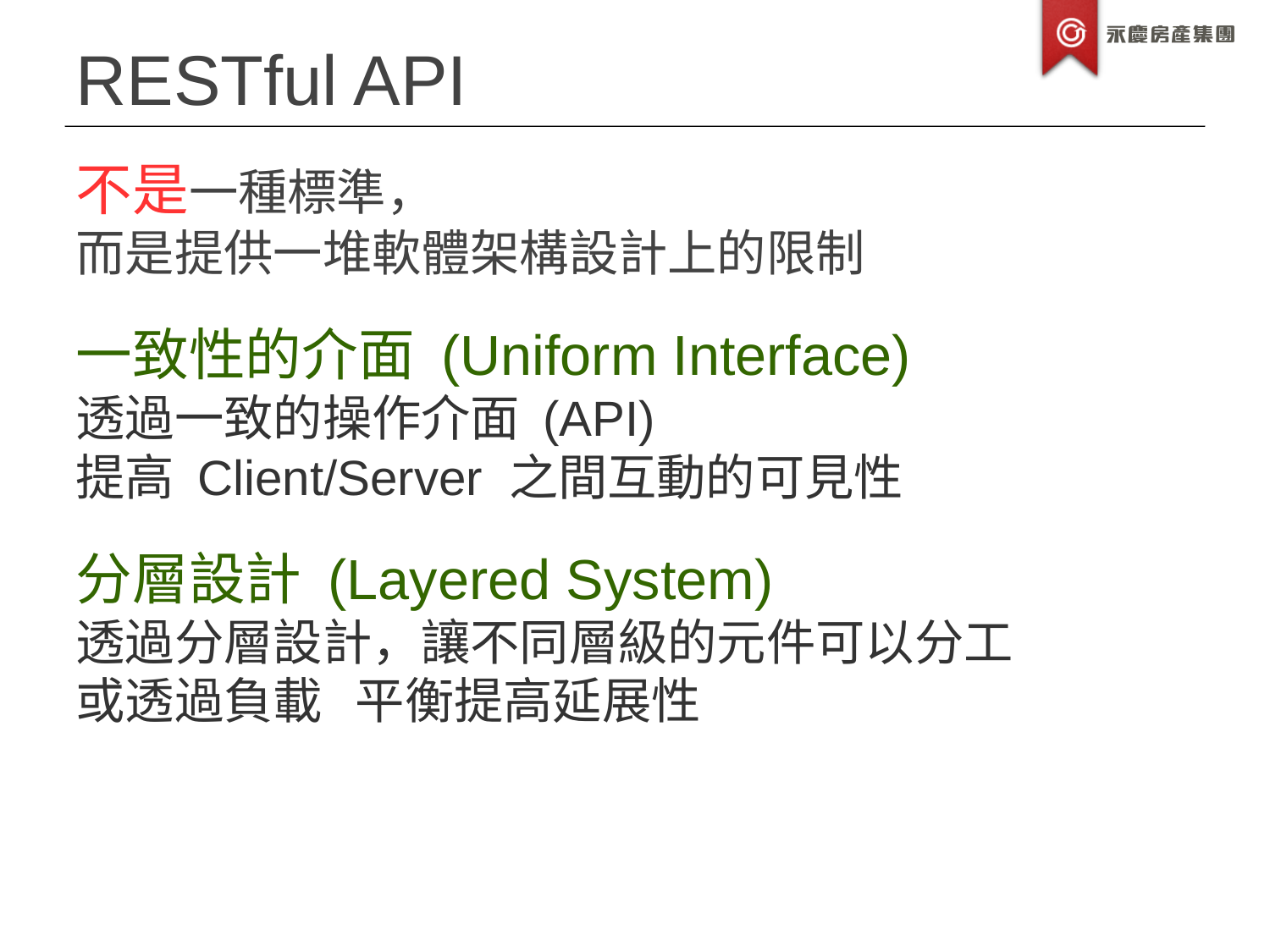

RESTful API
不是一種標準，
而是提供一堆軟體架構設計上的限制

一致性的介面 (Uniform Interface)
透過一致的操作介面 (API)
提高 Client/Server 之間互動的可見性

分層設計 (Layered System)
透過分層設計，讓不同層級的元件可以分工
或透過負載   平衡提高延展性